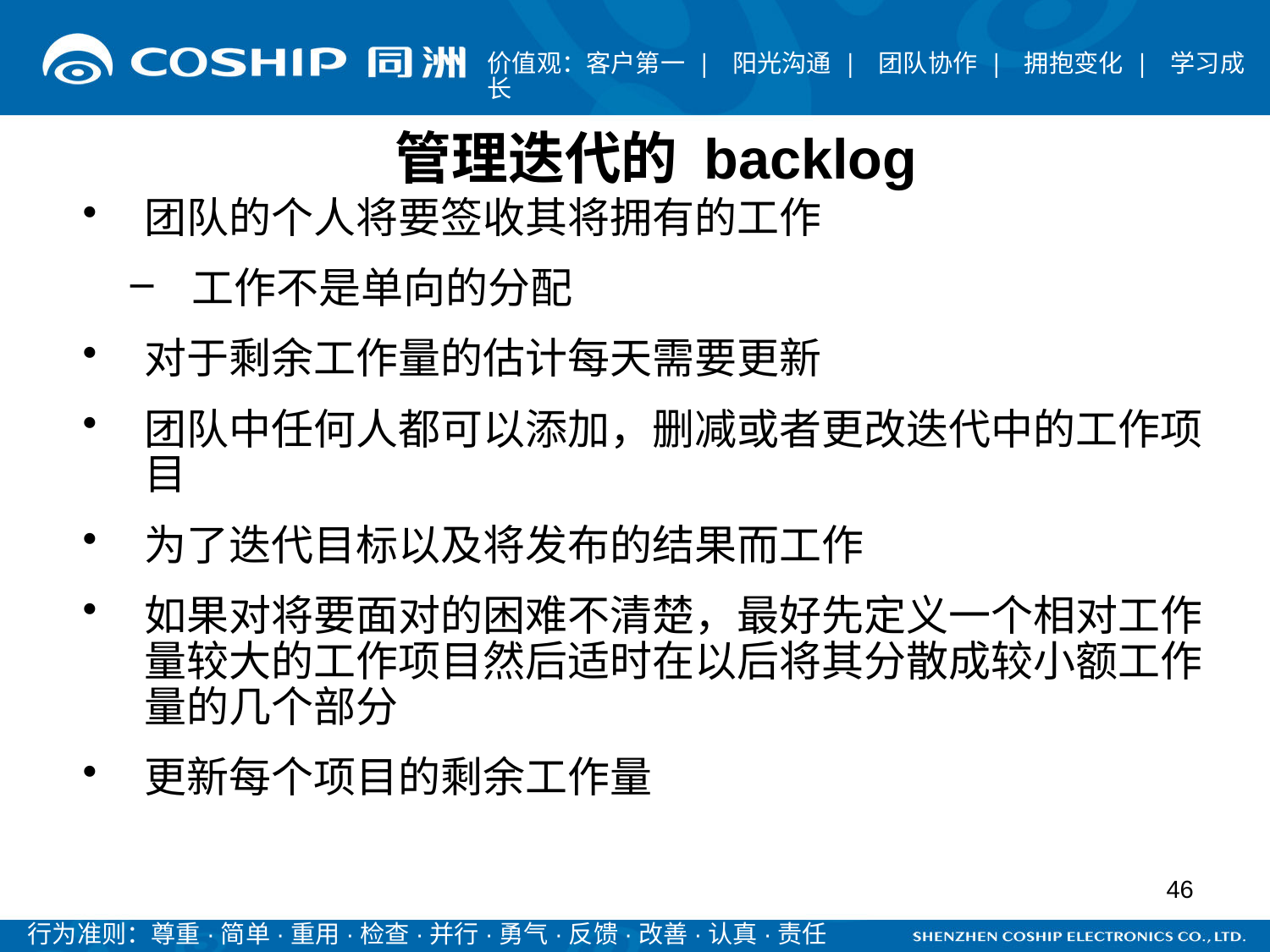

管理迭代的 backlog
团队的个人将要签收其将拥有的工作
工作不是单向的分配
对于剩余工作量的估计每天需要更新
团队中任何人都可以添加，删减或者更改迭代中的工作项目
为了迭代目标以及将发布的结果而工作
如果对将要面对的困难不清楚，最好先定义一个相对工作量较大的工作项目然后适时在以后将其分散成较小额工作量的几个部分
更新每个项目的剩余工作量
46